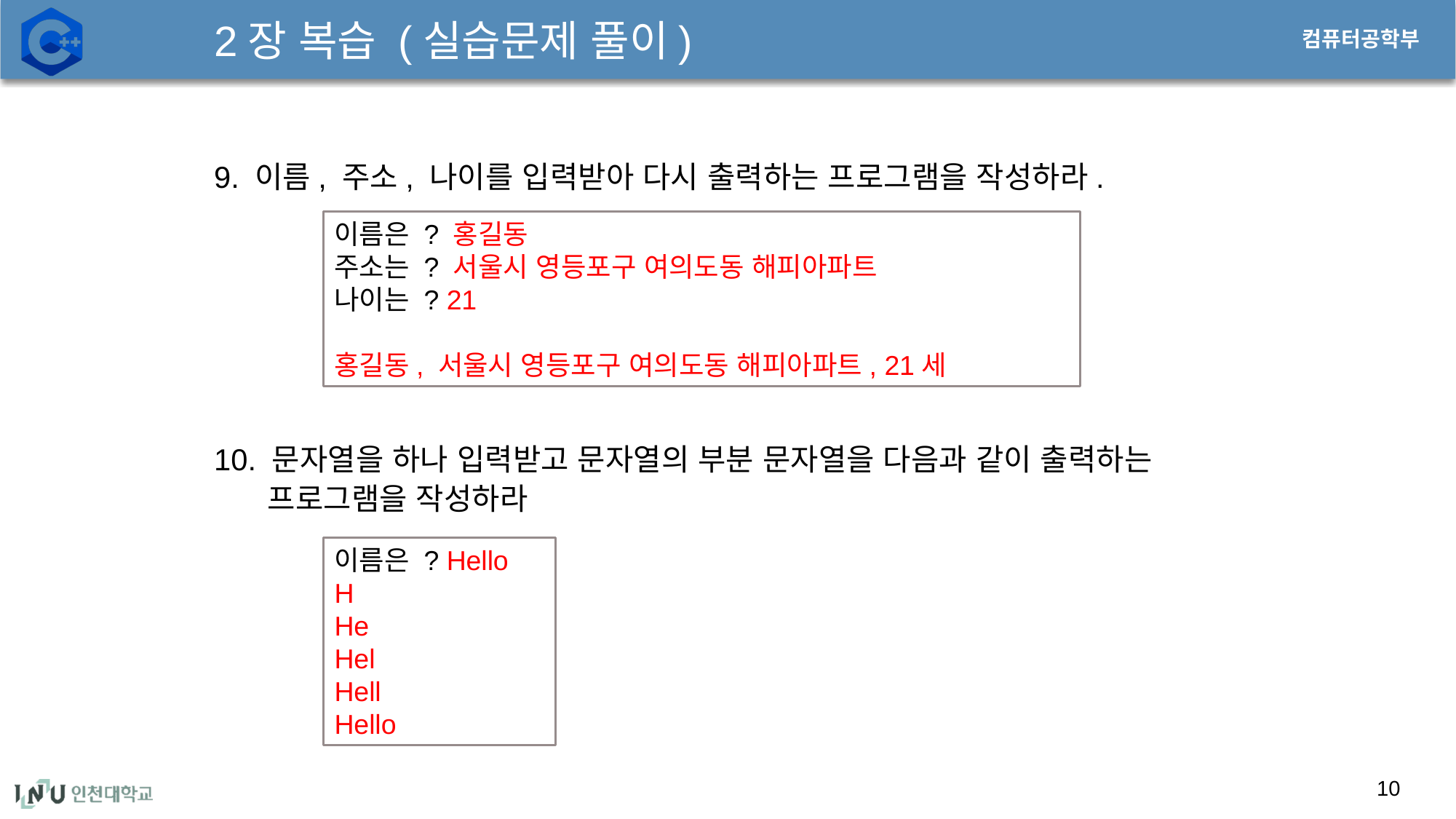

# 2장 복습 (실습문제 풀이)
9. 이름, 주소, 나이를 입력받아 다시 출력하는 프로그램을 작성하라.

10. 문자열을 하나 입력받고 문자열의 부분 문자열을 다음과 같이 출력하는 프로그램을 작성하라
이름은 ? 홍길동
주소는 ? 서울시 영등포구 여의도동 해피아파트
나이는 ? 21

홍길동, 서울시 영등포구 여의도동 해피아파트, 21세
이름은 ? Hello
H
He
Hel
Hell
Hello